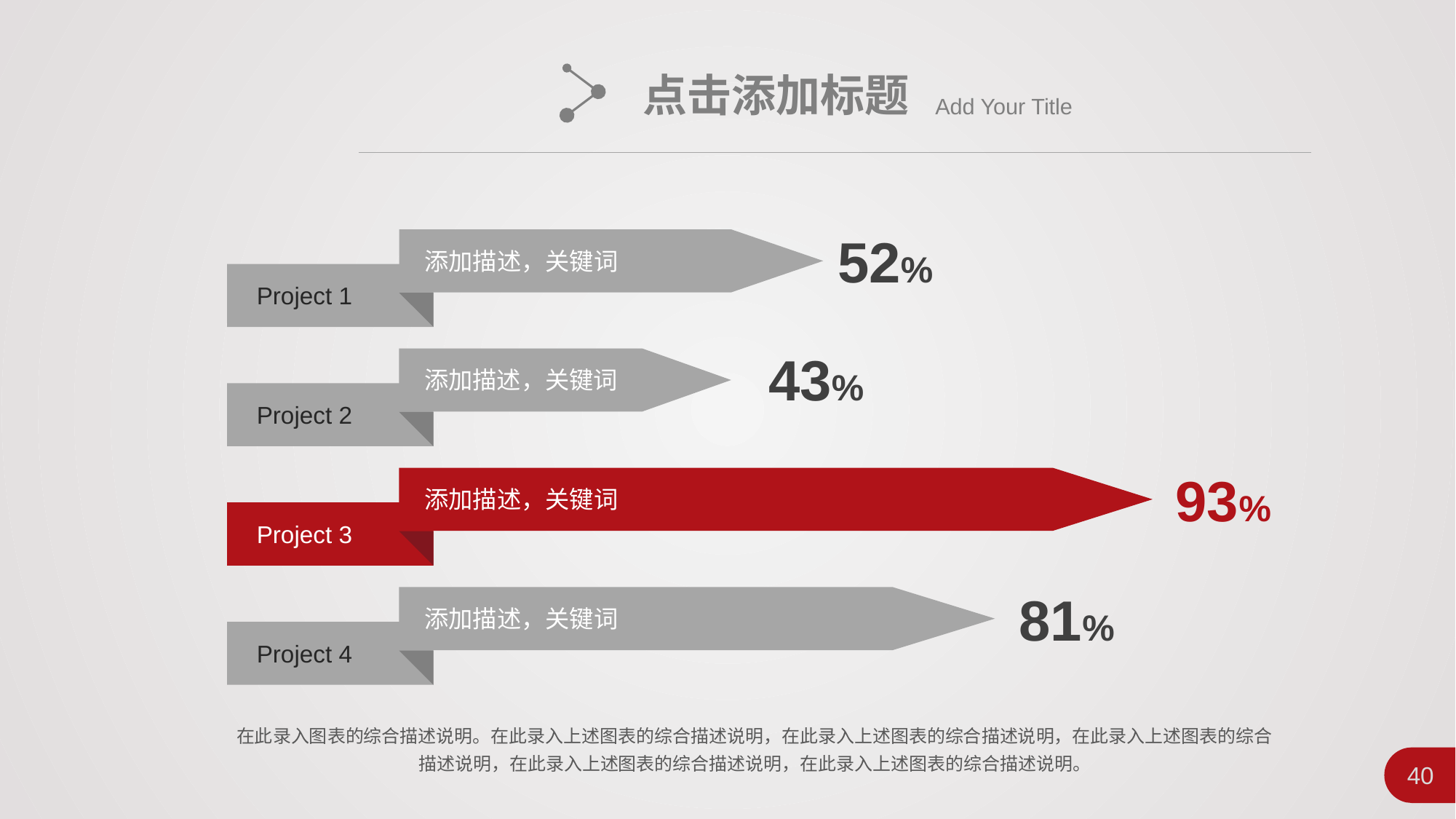

点击添加标题
Add Your Title
52%

添加描述，关键词

Project 1

43%

添加描述，关键词

Project 2

93%

添加描述，关键词

Project 3

81%

添加描述，关键词

Project 4

在此录入图表的综合描述说明。在此录入上述图表的综合描述说明，在此录入上述图表的综合描述说明，在此录入上述图表的综合描述说明，在此录入上述图表的综合描述说明，在此录入上述图表的综合描述说明。